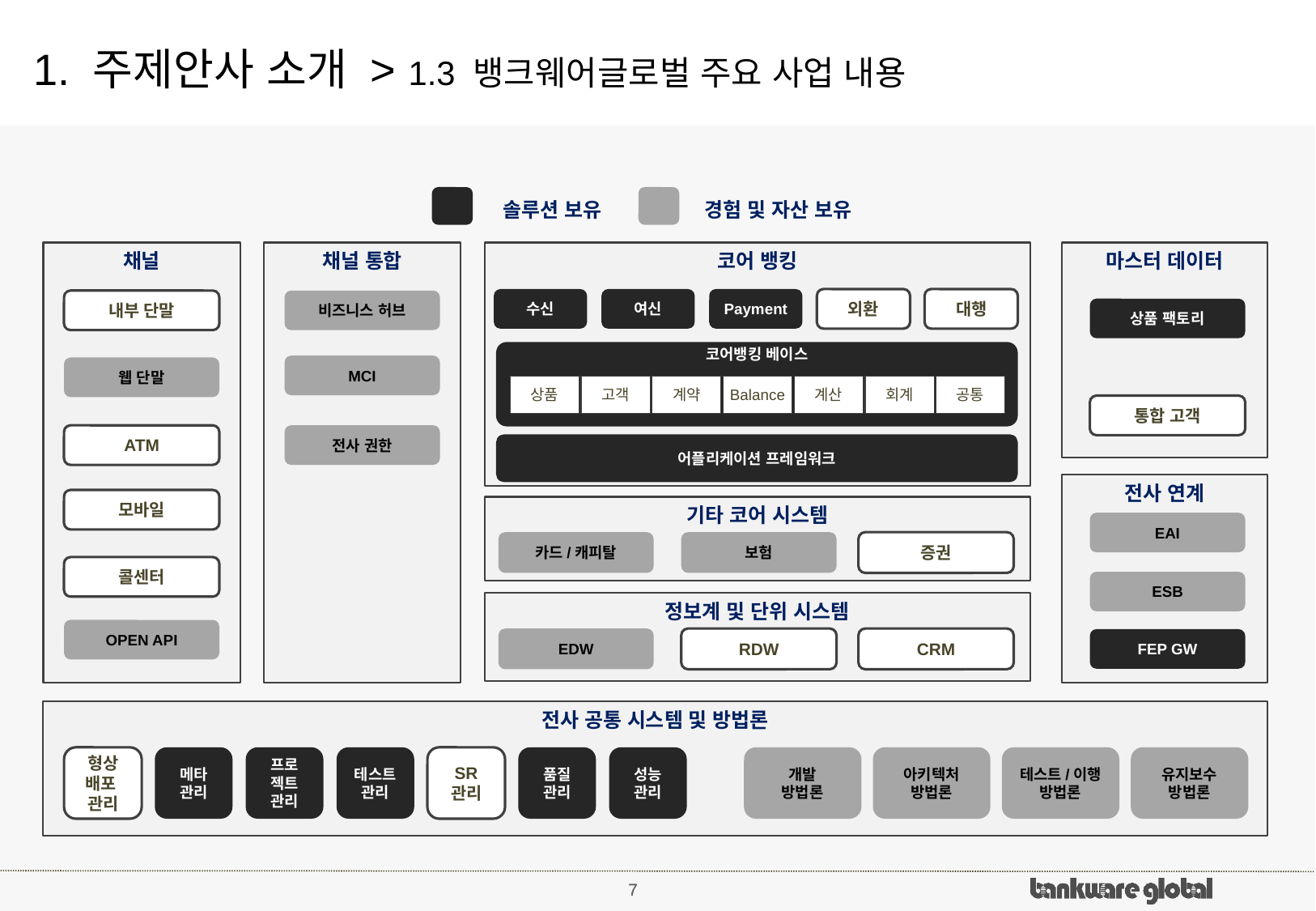

# 1. 주제안사 소개 > 1.3 뱅크웨어글로벌 주요 사업 내용

솔루션 보유
경험 및 자산 보유
채널
채널 통합
코어 뱅킹
마스터 데이터
수신
여신
Payment
외환
대행
내부 단말
비즈니스 허브
상품 팩토리
코어뱅킹 베이스
MCI
웹 단말
상품
고객
계약
Balance
계산
회계
공통
통합 고객
ATM
전사 권한
어플리케이션 프레임워크
전사 연계
모바일
기타 코어 시스템
EAI
카드/캐피탈
보험
증권
콜센터
ESB
정보계 및 단위 시스템
OPEN API
EDW
RDW
CRM
FEP GW
전사 공통 시스템 및 방법론
형상
배포
관리
메타
관리
프로
젝트
관리
테스트
관리
SR
관리
품질
관리
성능
관리
개발
방법론
아키텍처
방법론
테스트/이행
방법론
유지보수
방법론